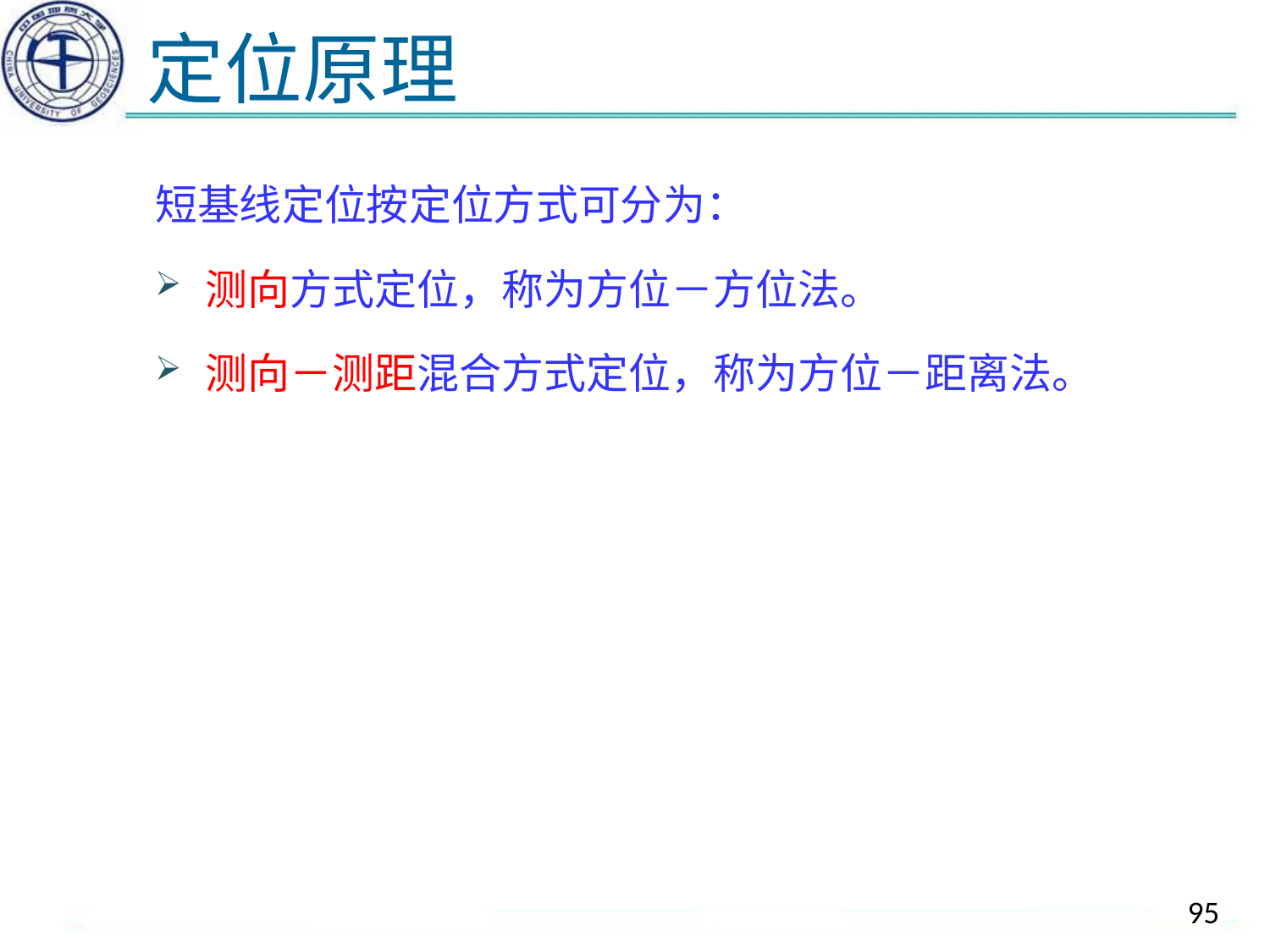

# 定位原理
短基线定位按定位方式可分为：
测向方式定位，称为方位－方位法。
测向－测距混合方式定位，称为方位－距离法。
95